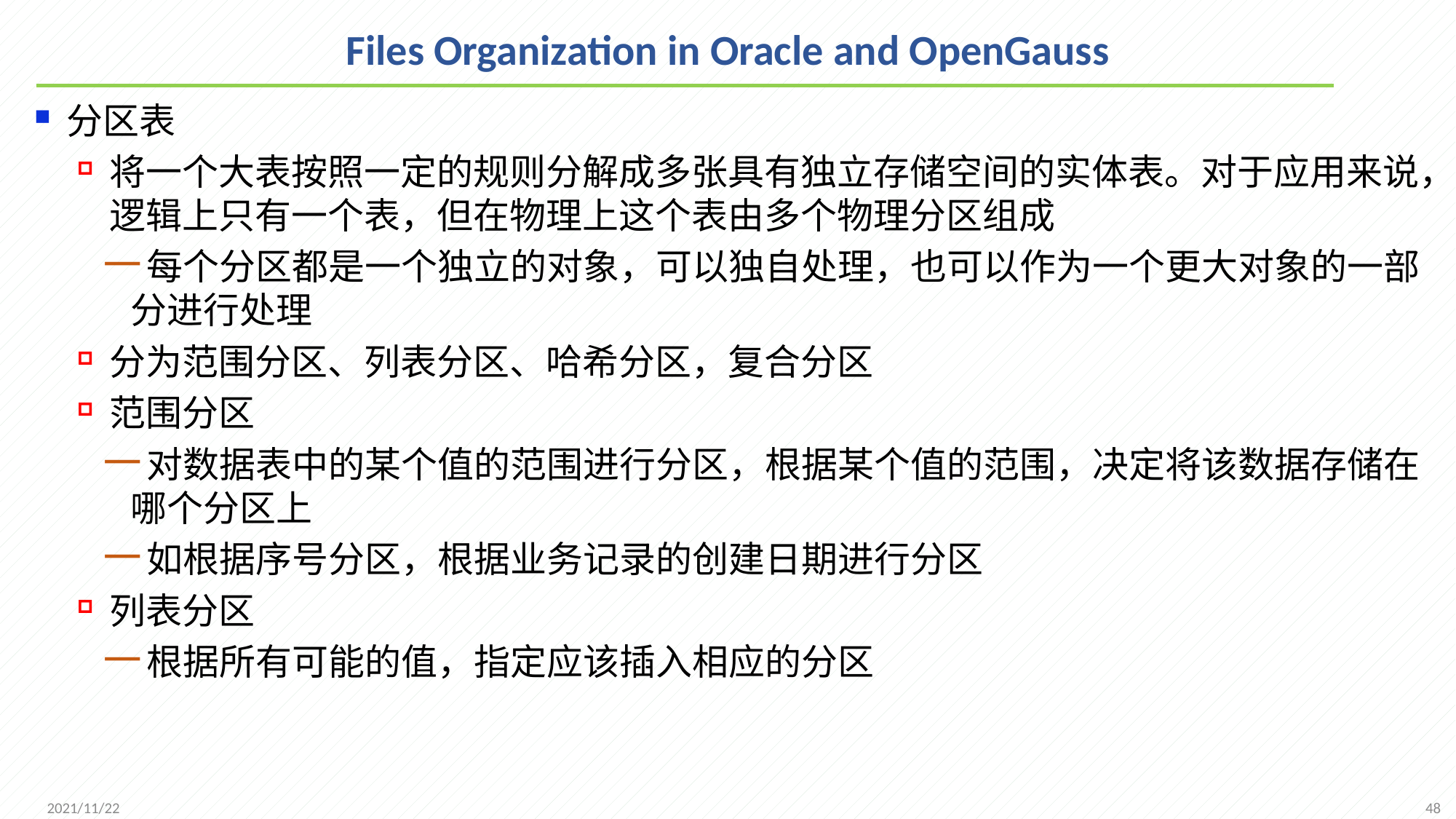

# Files Organization in Oracle and OpenGauss
分区表
将一个大表按照一定的规则分解成多张具有独立存储空间的实体表。对于应用来说，逻辑上只有一个表，但在物理上这个表由多个物理分区组成
每个分区都是一个独立的对象，可以独自处理，也可以作为一个更大对象的一部分进行处理
分为范围分区、列表分区、哈希分区，复合分区
范围分区
对数据表中的某个值的范围进行分区，根据某个值的范围，决定将该数据存储在哪个分区上
如根据序号分区，根据业务记录的创建日期进行分区
列表分区
根据所有可能的值，指定应该插入相应的分区

48
2021/11/22